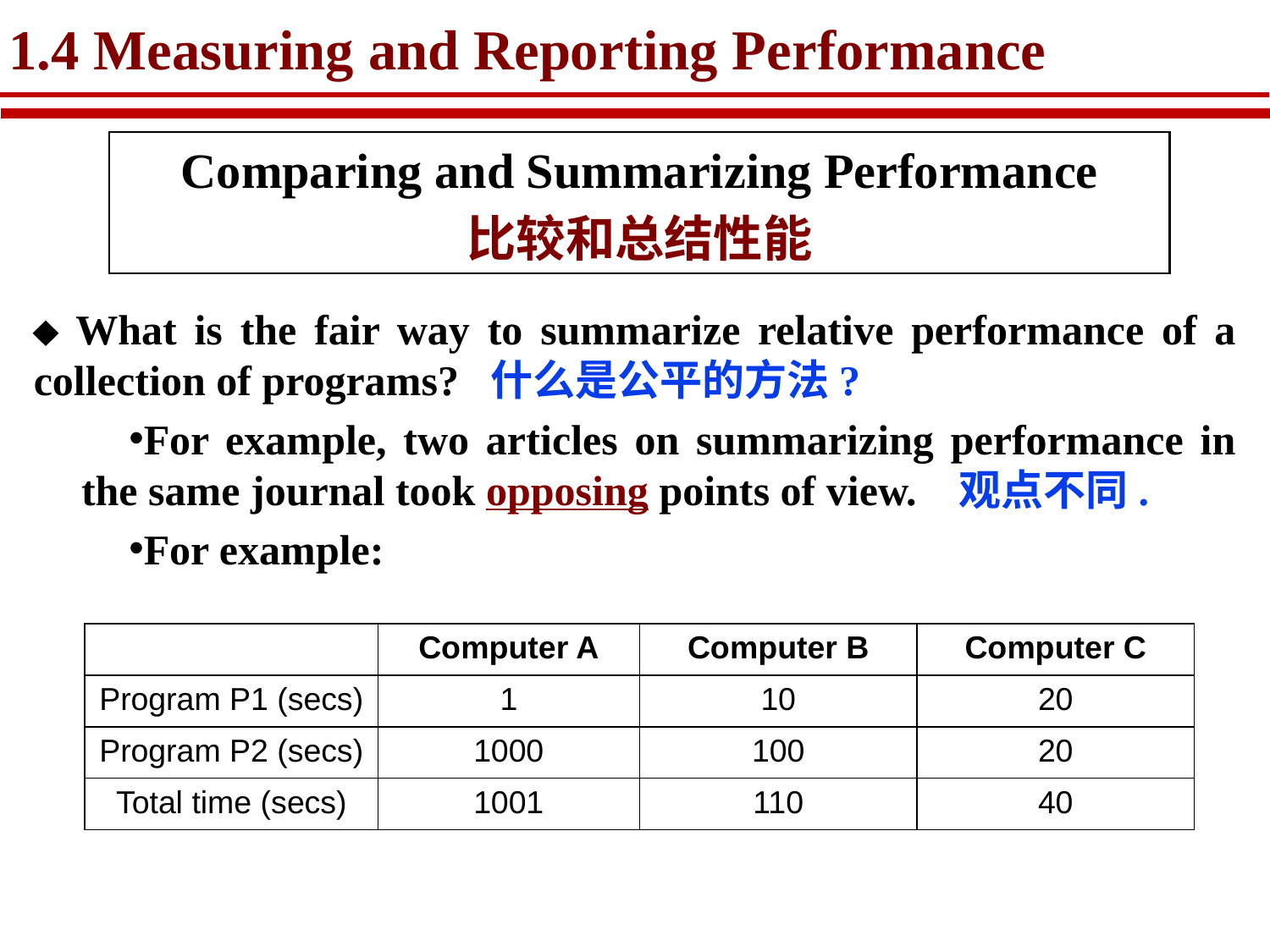

# 1.4 Measuring and Reporting Performance
Comparing and Summarizing Performance
比较和总结性能
♦ What is the fair way to summarize relative performance of a collection of programs?  什么是公平的方法?
For example, two articles on summarizing performance in the same journal took opposing points of view.   观点不同.
For example:
|  | Computer A | Computer B | Computer C |
| --- | --- | --- | --- |
| Program P1 (secs) | 1 | 10 | 20 |
| Program P2 (secs) | 1000 | 100 | 20 |
| Total time (secs) | 1001 | 110 | 40 |